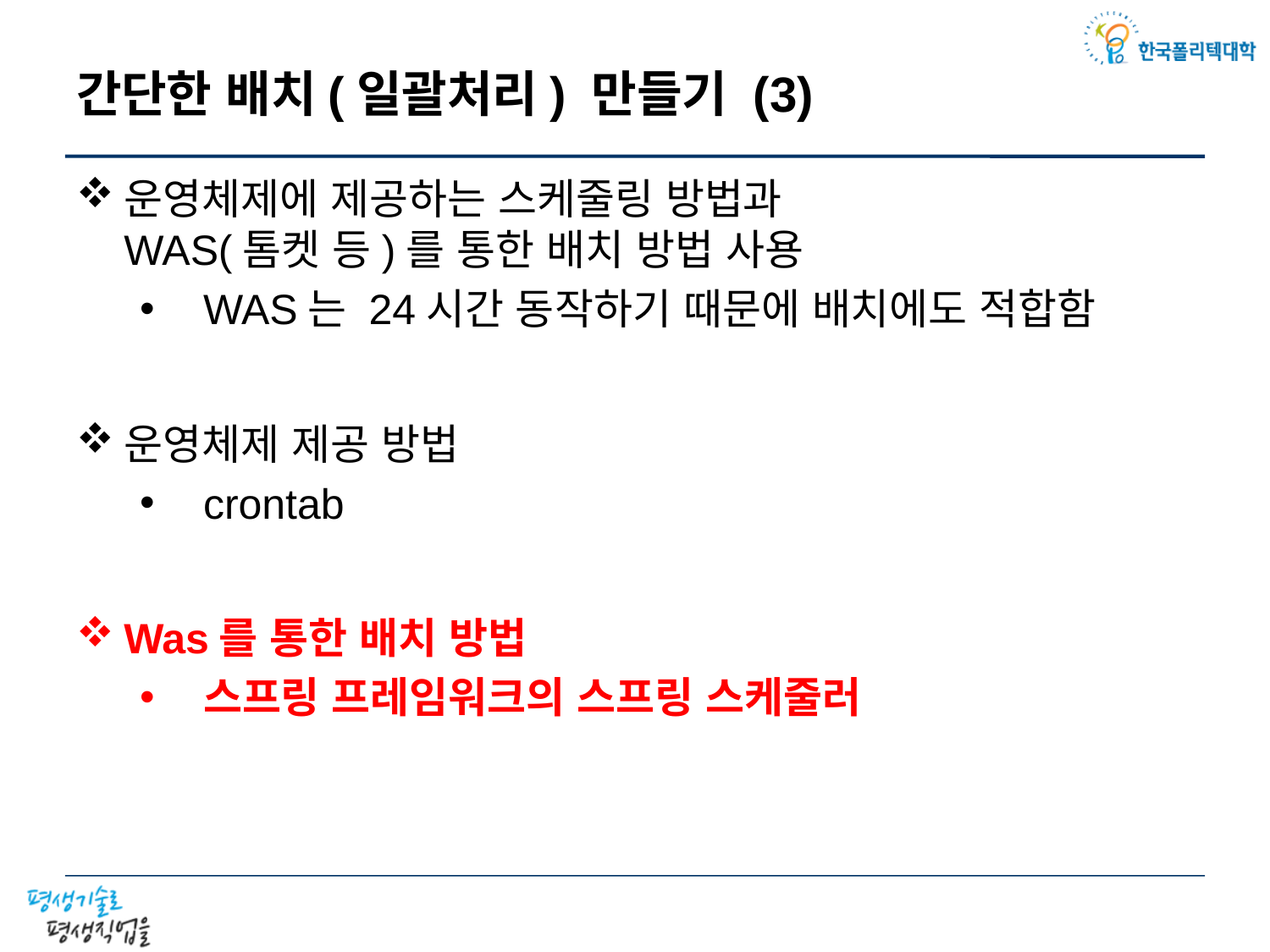

# 간단한 배치(일괄처리) 만들기 (3)
운영체제에 제공하는 스케줄링 방법과
WAS(톰켓 등)를 통한 배치 방법 사용
WAS는 24시간 동작하기 때문에 배치에도 적합함

운영체제 제공 방법
crontab

Was를 통한 배치 방법
스프링 프레임워크의 스프링 스케줄러